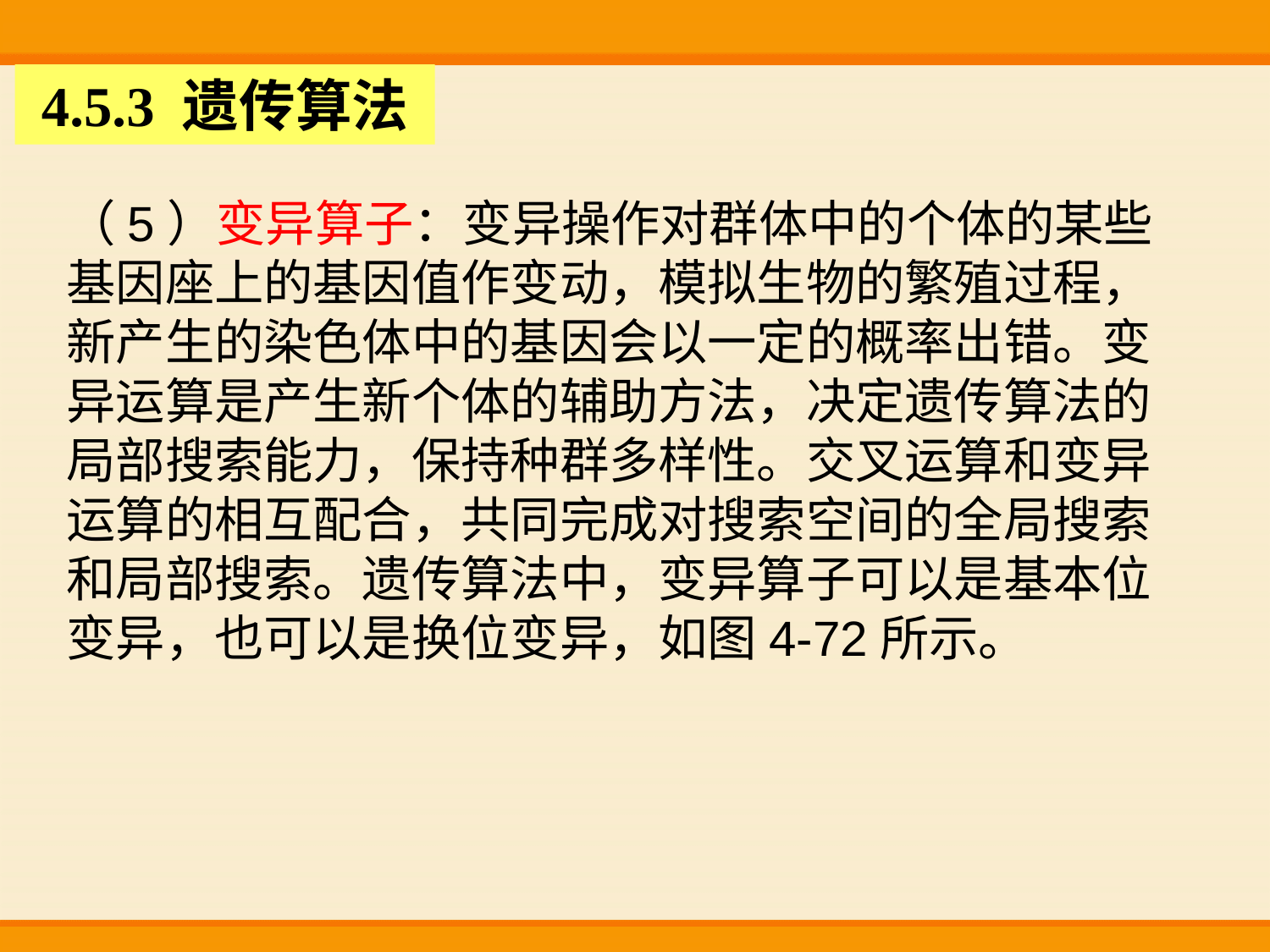

4.5.3 遗传算法
（5）变异算子：变异操作对群体中的个体的某些基因座上的基因值作变动，模拟生物的繁殖过程，新产生的染色体中的基因会以一定的概率出错。变异运算是产生新个体的辅助方法，决定遗传算法的局部搜索能力，保持种群多样性。交叉运算和变异运算的相互配合，共同完成对搜索空间的全局搜索和局部搜索。遗传算法中，变异算子可以是基本位变异，也可以是换位变异，如图4-72所示。